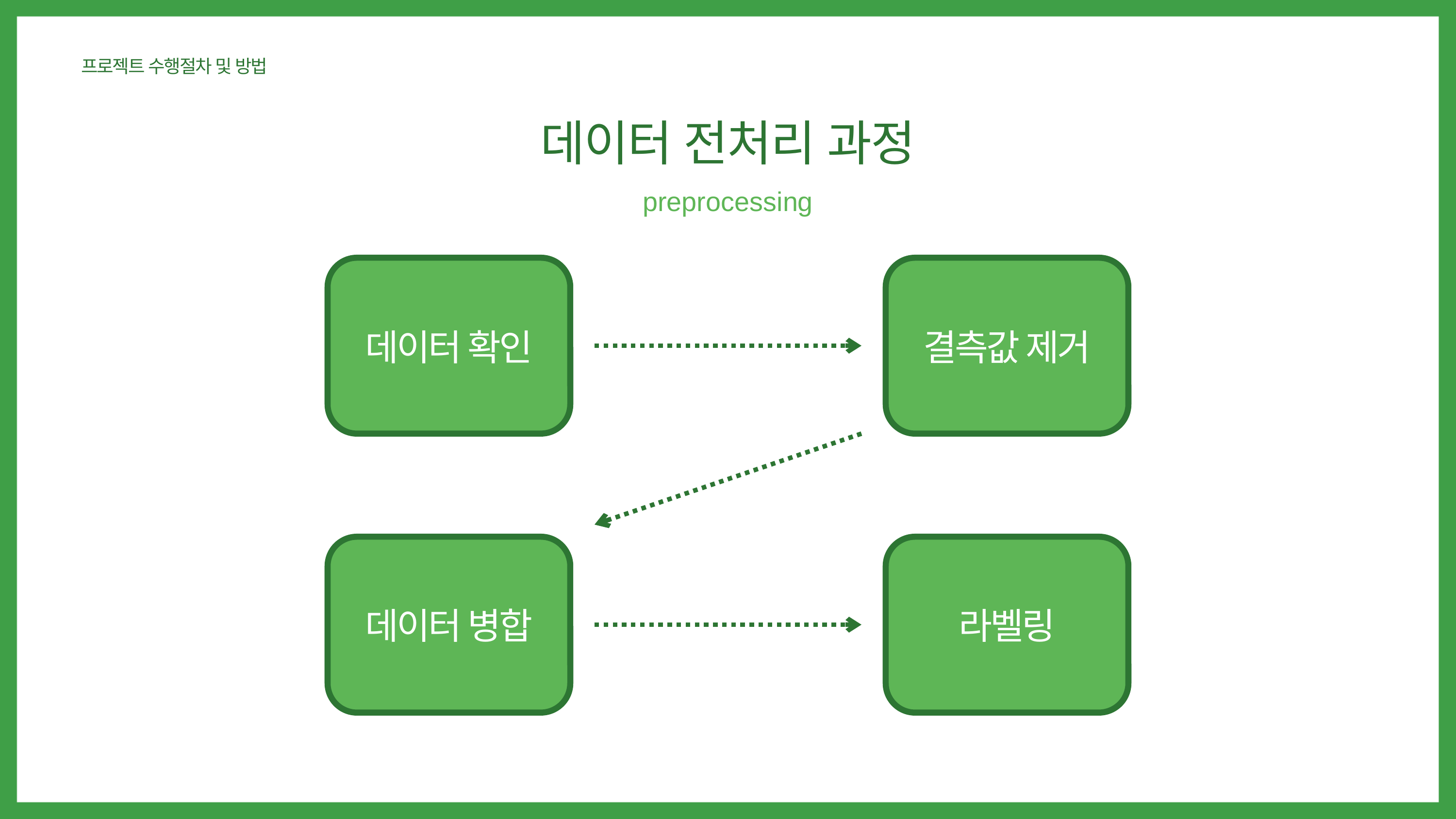

프로젝트 수행절차 및 방법
데이터 전처리 과정
preprocessing

데이터 확인

결측값 제거

데이터 병합

라벨링